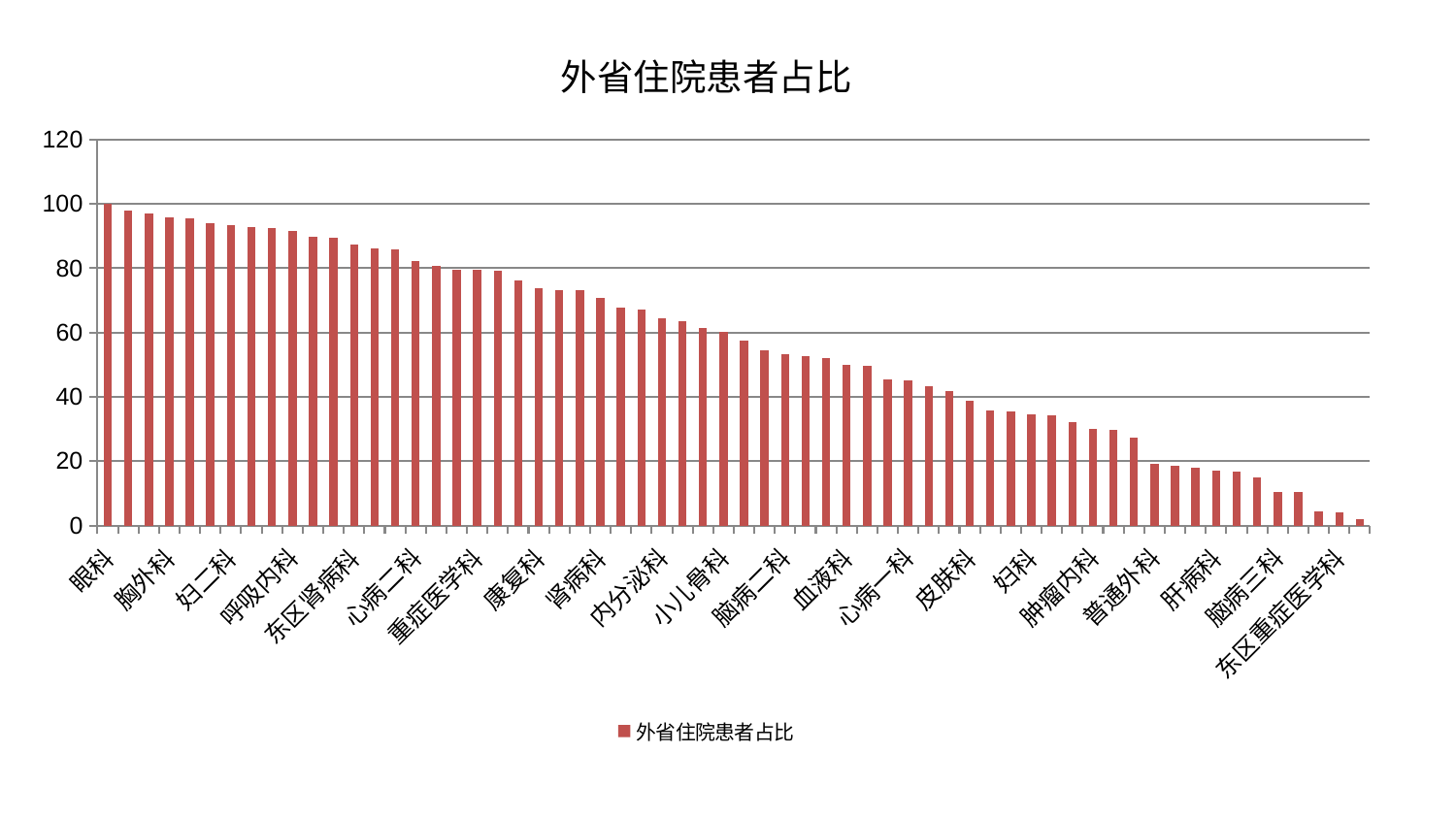

### Chart: 外省住院患者占比

| Category | 外省住院患者占比 |
|---|---|
| 眼科 | 100.0 |
| 中医经典科 | 97.86749503939048 |
| 耳鼻喉科 | 97.04869523778639 |
| 胸外科 | 95.96751074693381 |
| 骨科 | 95.55169350461938 |
| 运动损伤骨科 | 94.1375121625687 |
| 妇二科 | 93.31131807908592 |
| 产科 | 92.89650360192888 |
| 治未病中心 | 92.40410391927442 |
| 呼吸内科 | 91.56668269971117 |
| 周围血管科 | 89.78469061235336 |
| 神经内科 | 89.43847077919428 |
| 东区肾病科 | 87.51884867891795 |
| 妇科妇二科合并 | 86.0190772474968 |
| 男科 | 85.77342638619987 |
| 心病二科 | 82.10207434404376 |
| 中医外治中心 | 80.8331100645166 |
| 泌尿外科 | 79.6339492061343 |
| 重症医学科 | 79.5938899459775 |
| 脾胃科消化科合并 | 79.35068256181349 |
| 身心医学科 | 76.10442578233051 |
| 康复科 | 73.87070776248066 |
| 小儿推拿科 | 73.2316470638605 |
| 乳腺甲状腺外科 | 73.1751224034567 |
| 肾病科 | 70.91789283493847 |
| 心病四科 | 67.70966959931641 |
| 美容皮肤科 | 67.04973618788073 |
| 内分泌科 | 64.52887539934477 |
| 针灸科 | 63.51975105660475 |
| 心血管内科 | 61.296840237780444 |
| 小儿骨科 | 60.1521675185621 |
| 推拿科 | 57.45207328857028 |
| 综合内科 | 54.46032313284418 |
| 脑病二科 | 53.33882866332658 |
| 脊柱骨科 | 52.715782684985946 |
| 微创骨科 | 51.953391837615094 |
| 血液科 | 49.94796771851689 |
| 消化内科 | 49.69948247275857 |
| 神经外科 | 45.50726580844891 |
| 心病一科 | 45.00318694939967 |
| 关节骨科 | 43.287404247997934 |
| 创伤骨科 | 41.69806603794843 |
| 皮肤科 | 38.80813717957584 |
| 老年医学科 | 35.64730167014008 |
| 风湿病科 | 35.51875979455343 |
| 妇科 | 34.42742829364111 |
| 肝胆外科 | 34.14568876676869 |
| 口腔科 | 32.06804843172334 |
| 肿瘤内科 | 29.948171933543467 |
| 肾脏内科 | 29.87622648689216 |
| 儿科 | 27.345588366009885 |
| 普通外科 | 19.29103393794903 |
| 脑病一科 | 18.48844261173445 |
| 心病三科 | 17.90250269205101 |
| 肝病科 | 17.05458854892041 |
| 医院 | 16.640494244271412 |
| 显微骨科 | 14.870991037400046 |
| 脑病三科 | 10.342087490529863 |
| 脾胃病科 | 10.293297509841384 |
| 西区重症医学科 | 4.352961606999009 |
| 东区重症医学科 | 3.983846612177878 |
| 肛肠科 | 2.0594373949578895 |
217